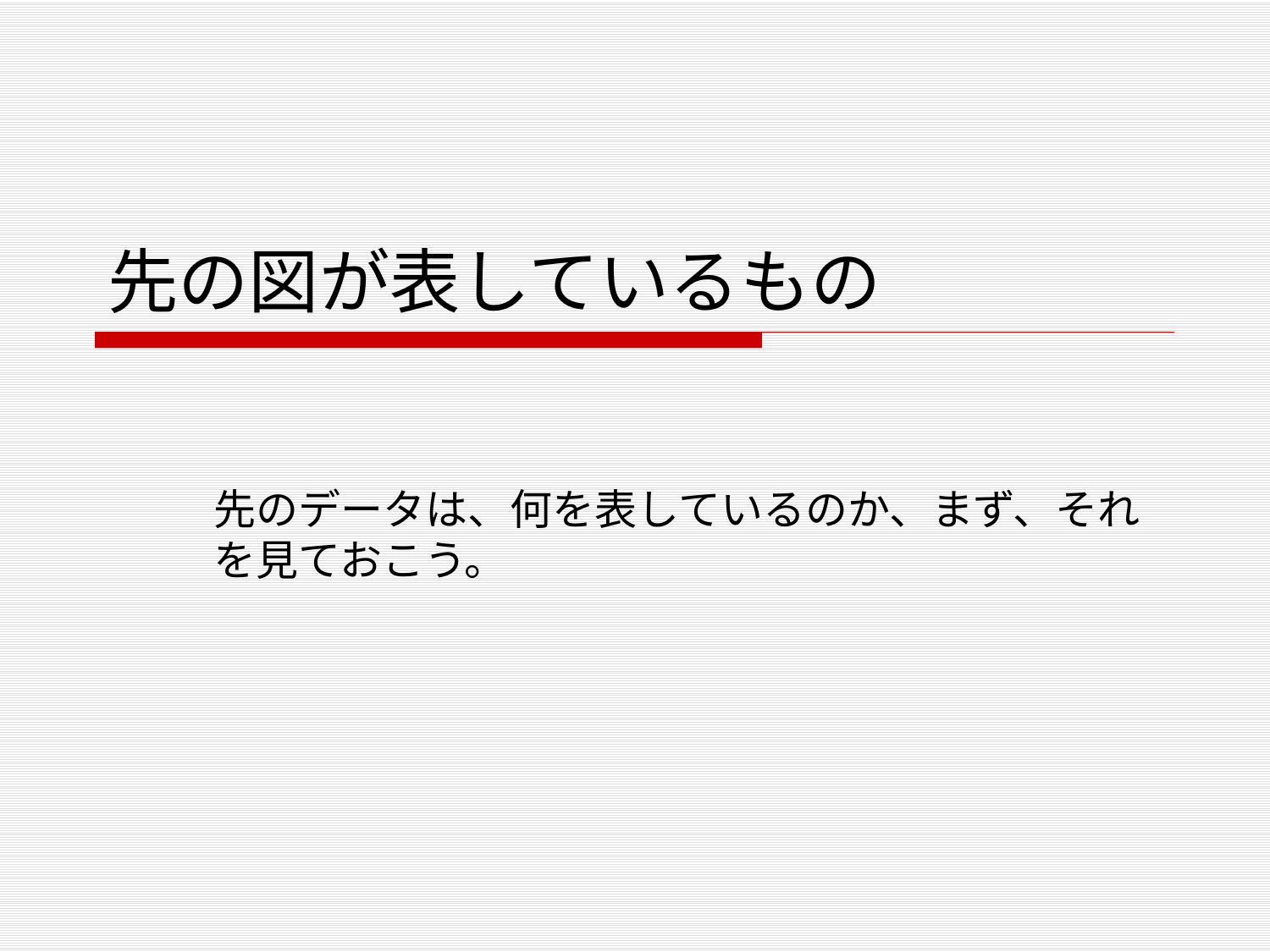

# 先の図が表しているもの
先のデータは、何を表しているのか、まず、それを見ておこう。